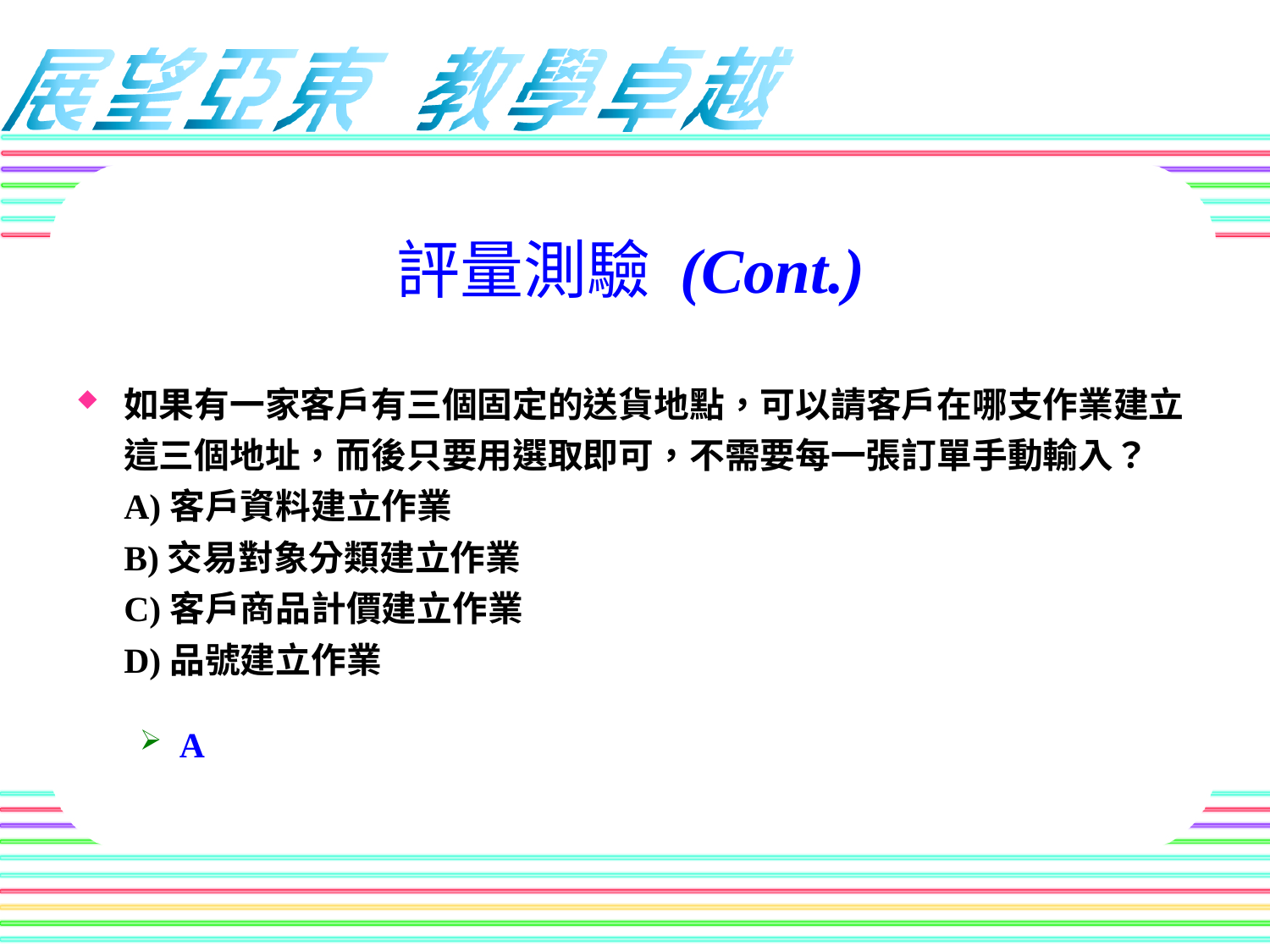

評量測驗 (Cont.)
如果有一家客戶有三個固定的送貨地點，可以請客戶在哪支作業建立這三個地址，而後只要用選取即可，不需要每一張訂單手動輸入？
A)客戶資料建立作業
B)交易對象分類建立作業
C)客戶商品計價建立作業
D)品號建立作業
A